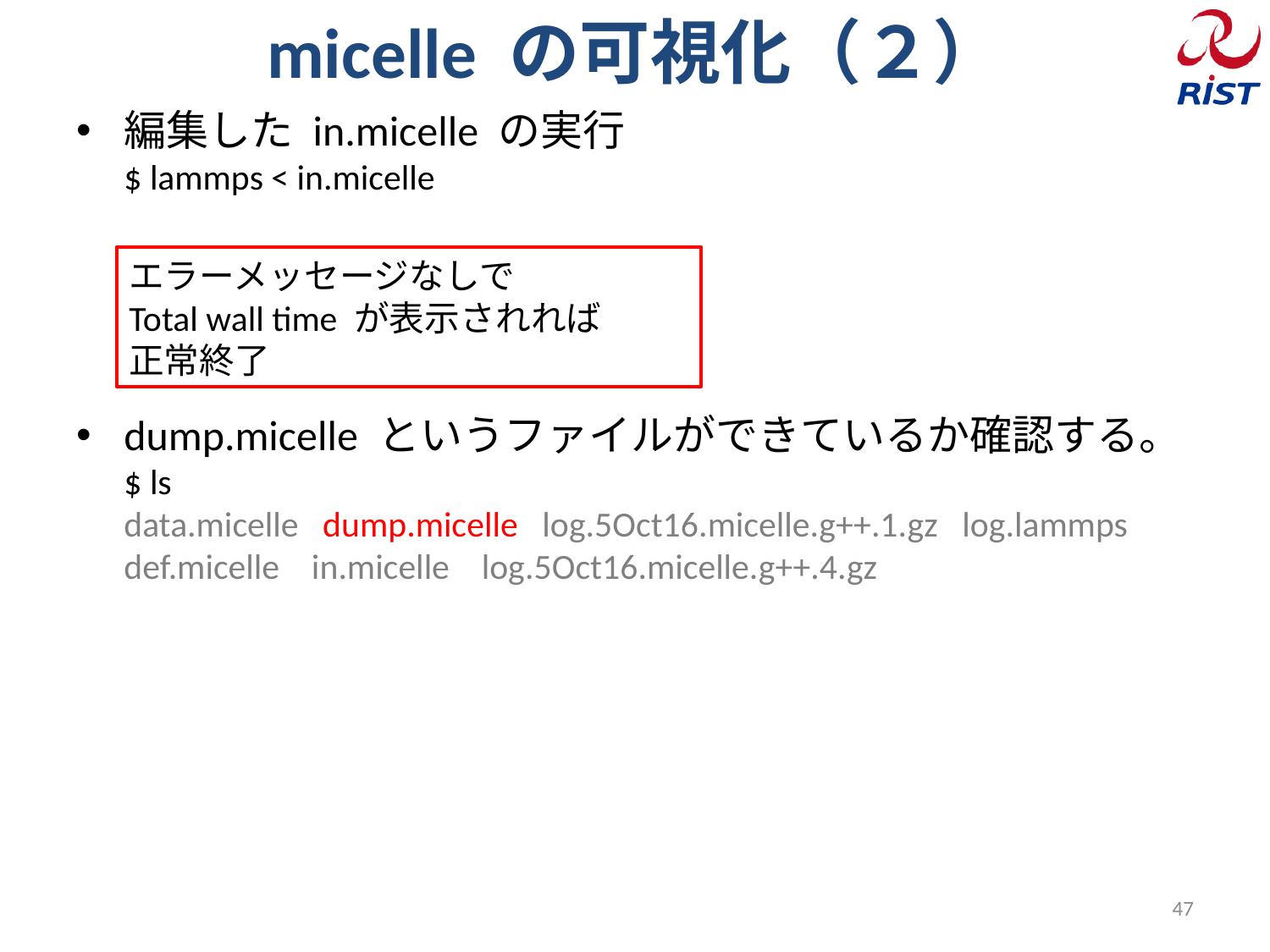

# micelle の可視化（２）
編集した in.micelle の実行
$ lammps < in.micelle
dump.micelle というファイルができているか確認する。
$ ls
﻿data.micelle   dump.micelle   log.5Oct16.micelle.g++.1.gz   log.lammps
def.micelle    in.micelle    log.5Oct16.micelle.g++.4.gz
エラーメッセージなしで
Total wall time が表示されれば
正常終了
47